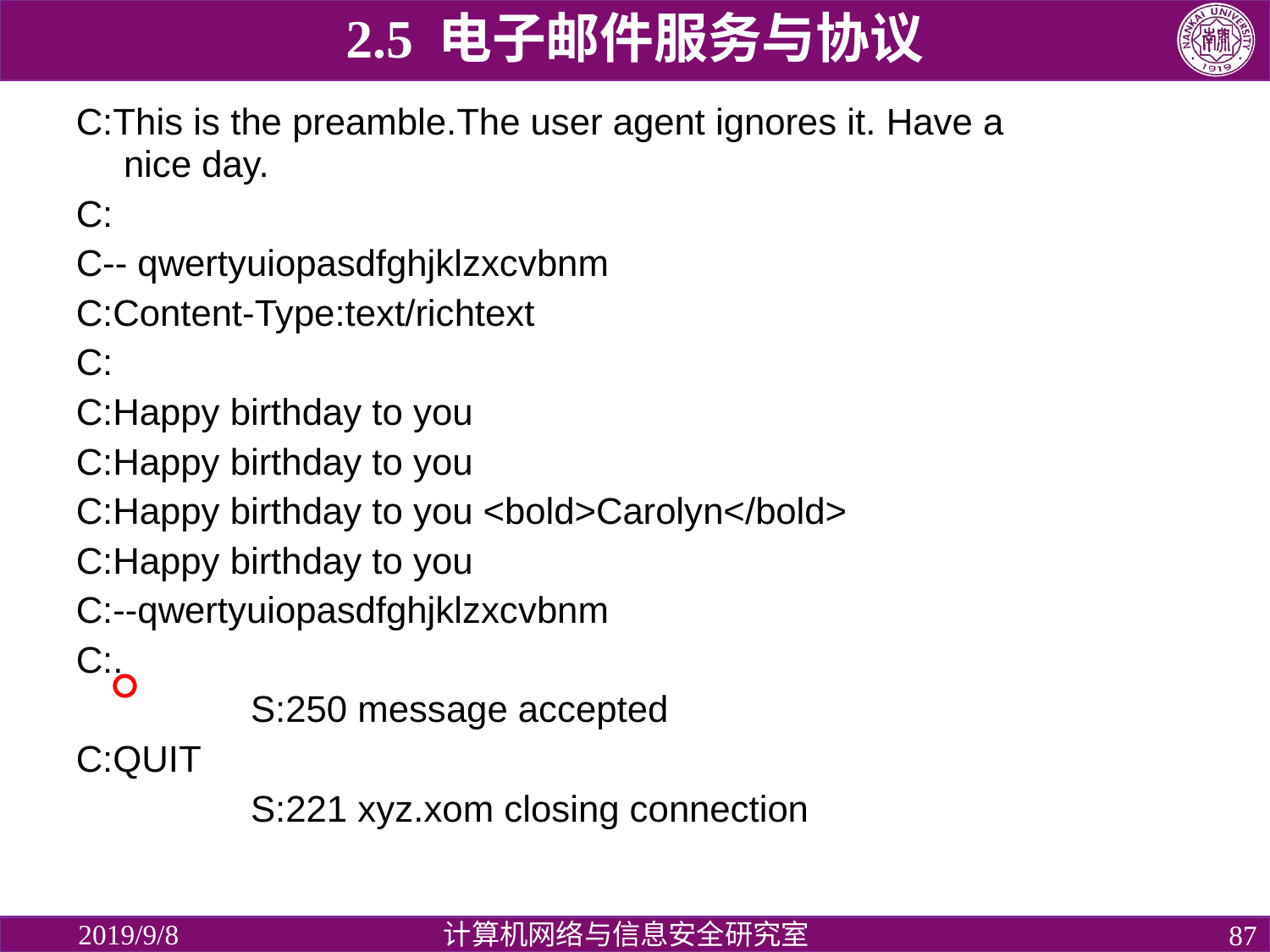

2.5 电子邮件服务与协议
# Simple Mail Transfer Protocol (Cont.)
C:This is the preamble.The user agent ignores it. Have a nice day.
C:
C-- qwertyuiopasdfghjklzxcvbnm
C:Content-Type:text/richtext
C:
C:Happy birthday to you
C:Happy birthday to you
C:Happy birthday to you <bold>Carolyn</bold>
C:Happy birthday to you
C:--qwertyuiopasdfghjklzxcvbnm
C:.
		S:250 message accepted
C:QUIT
		S:221 xyz.xom closing connection

SMTP example (cont.)